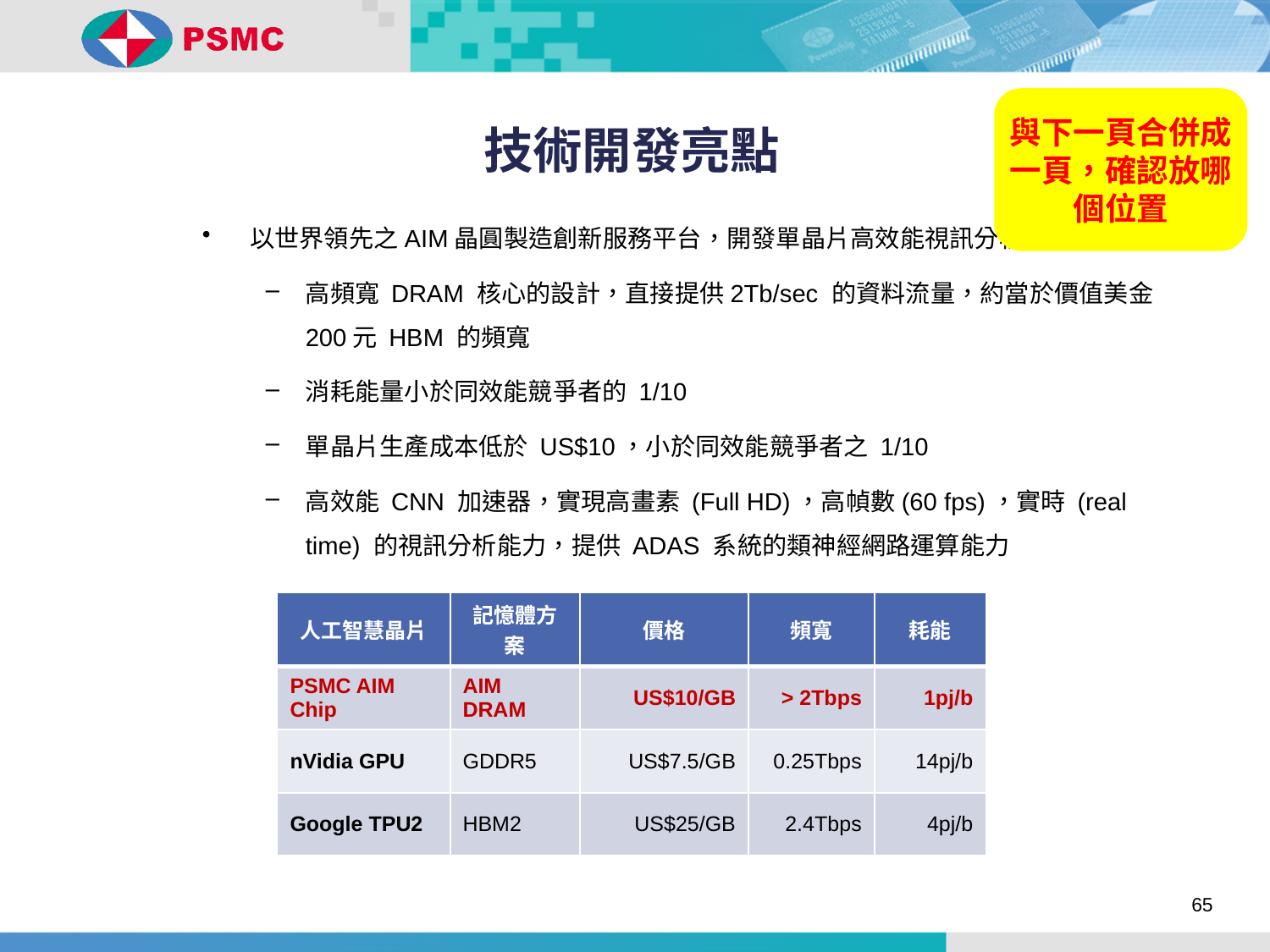

與下一頁合併成一頁，確認放哪個位置
技術開發亮點
以世界領先之AIM晶圓製造創新服務平台，開發單晶片高效能視訊分析加速器：
高頻寬 DRAM 核心的設計，直接提供2Tb/sec 的資料流量，約當於價值美金200元 HBM 的頻寬
消耗能量小於同效能競爭者的 1/10
單晶片生產成本低於 US$10，小於同效能競爭者之 1/10
高效能 CNN 加速器，實現高畫素 (Full HD)，高幀數(60 fps)，實時 (real time) 的視訊分析能力，提供 ADAS 系統的類神經網路運算能力

| 人工智慧晶片 | 記憶體方案 | 價格 | 頻寬 | 耗能 |
| --- | --- | --- | --- | --- |
| PSMC AIM Chip | AIM DRAM | US$10/GB | > 2Tbps | 1pj/b |
| nVidia GPU | GDDR5 | US$7.5/GB | 0.25Tbps | 14pj/b |
| Google TPU2 | HBM2 | US$25/GB | 2.4Tbps | 4pj/b |
65